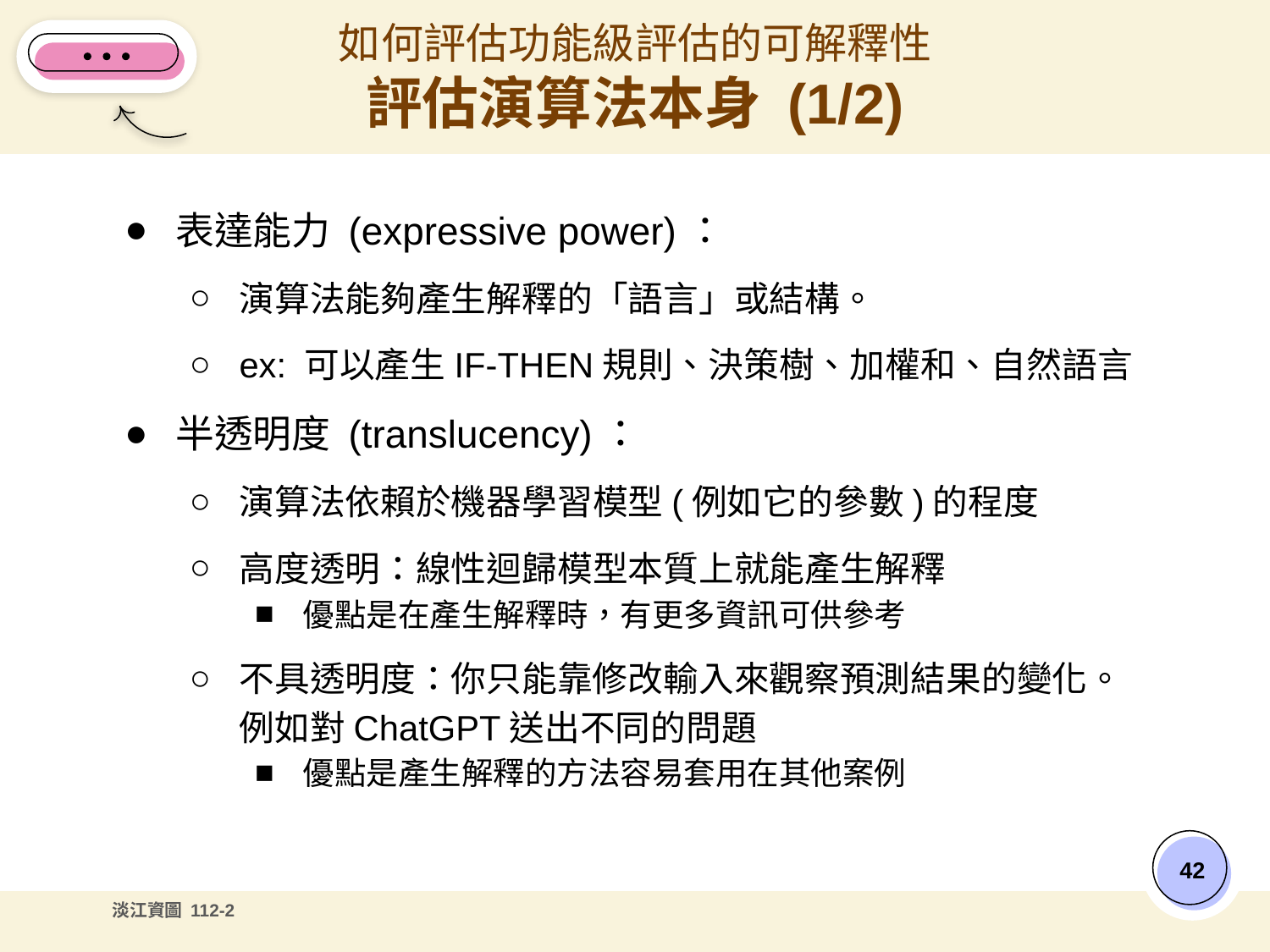

# 如何評估功能級評估的可解釋性
評估演算法本身 (1/2)
表達能力 (expressive power)：
演算法能夠產生解釋的「語言」或結構。
ex: 可以產生IF-THEN規則、決策樹、加權和、自然語言
半透明度 (translucency)：
演算法依賴於機器學習模型(例如它的參數)的程度
高度透明：線性迴歸模型本質上就能產生解釋
優點是在產生解釋時，有更多資訊可供參考
不具透明度：你只能靠修改輸入來觀察預測結果的變化。例如對ChatGPT送出不同的問題
優點是產生解釋的方法容易套用在其他案例

42